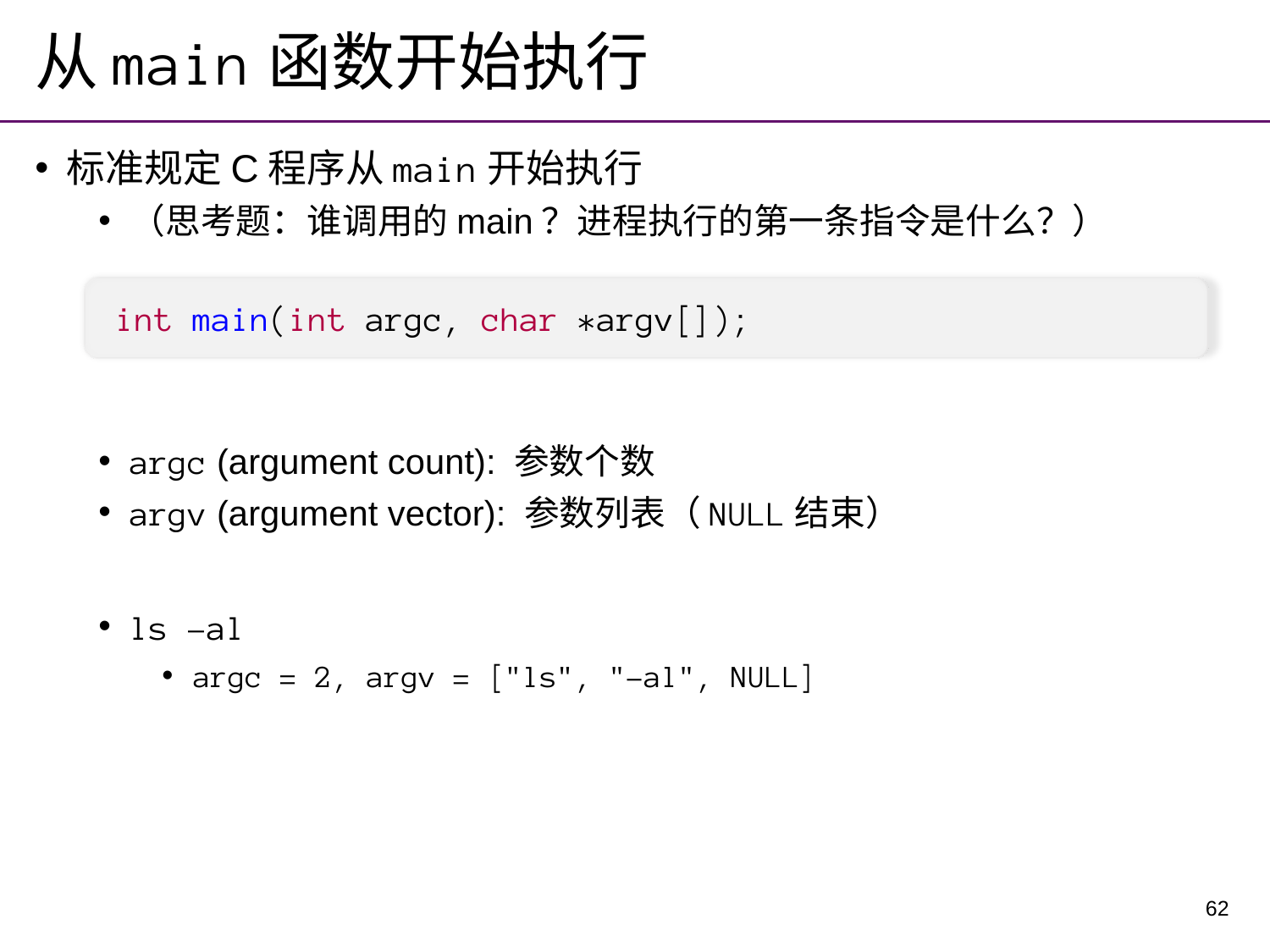

# 从main函数开始执行
标准规定C程序从main开始执行
（思考题：谁调用的main？进程执行的第一条指令是什么？）

argc (argument count): 参数个数
argv (argument vector): 参数列表（NULL结束）

ls –al
argc = 2, argv = ["ls", "-al", NULL]
int main(int argc, char *argv[]);
62